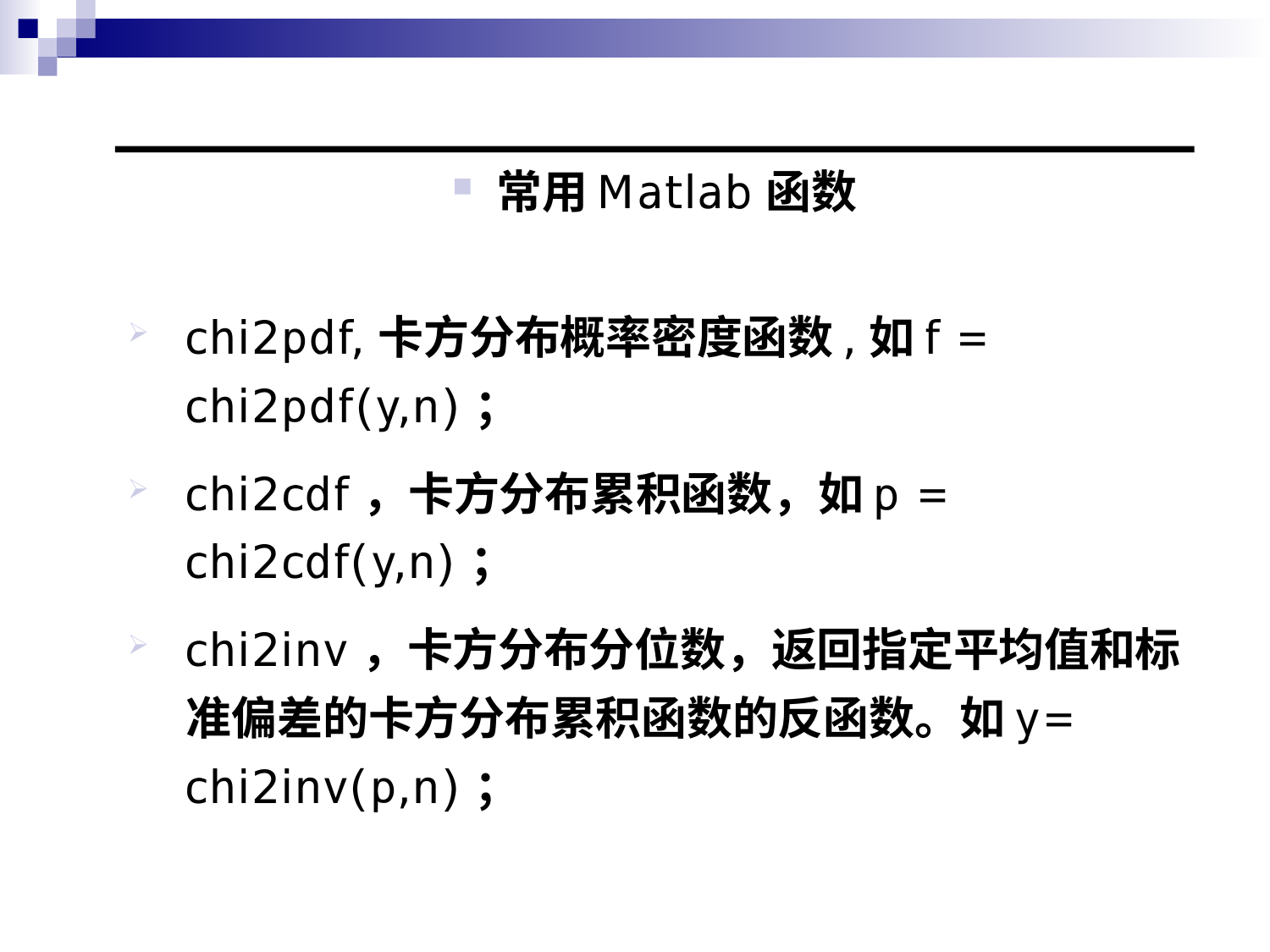

常用Matlab函数

chi2pdf,卡方分布概率密度函数,如f = chi2pdf(y,n)；
chi2cdf，卡方分布累积函数，如p = chi2cdf(y,n)；
chi2inv，卡方分布分位数，返回指定平均值和标准偏差的卡方分布累积函数的反函数。如y= chi2inv(p,n)；